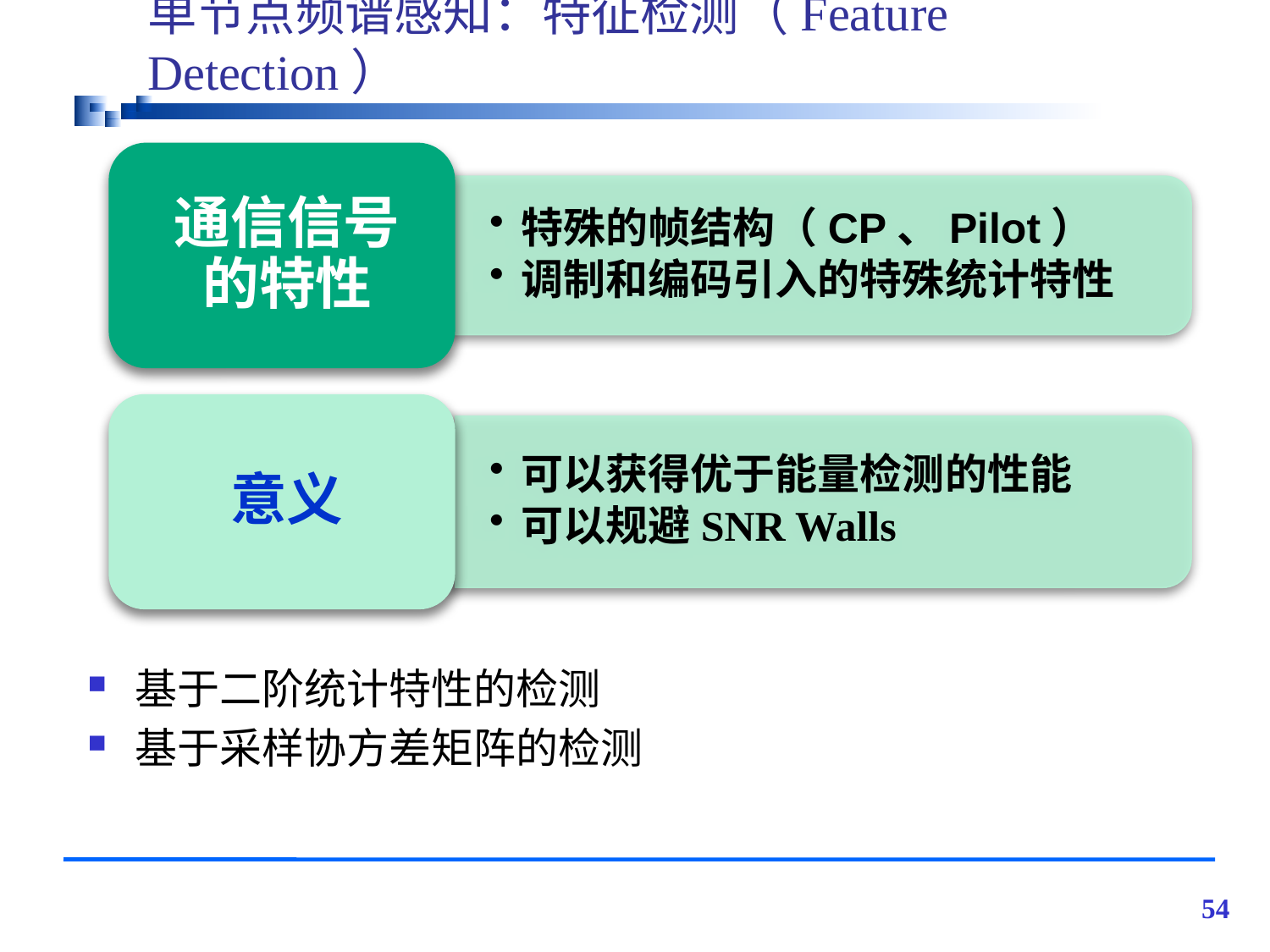

# 单节点频谱感知：特征检测（Feature Detection）
特殊的帧结构（CP、Pilot）
调制和编码引入的特殊统计特性
通信信号的特性
可以获得优于能量检测的性能
可以规避SNR Walls
意义
基于二阶统计特性的检测
基于采样协方差矩阵的检测
54